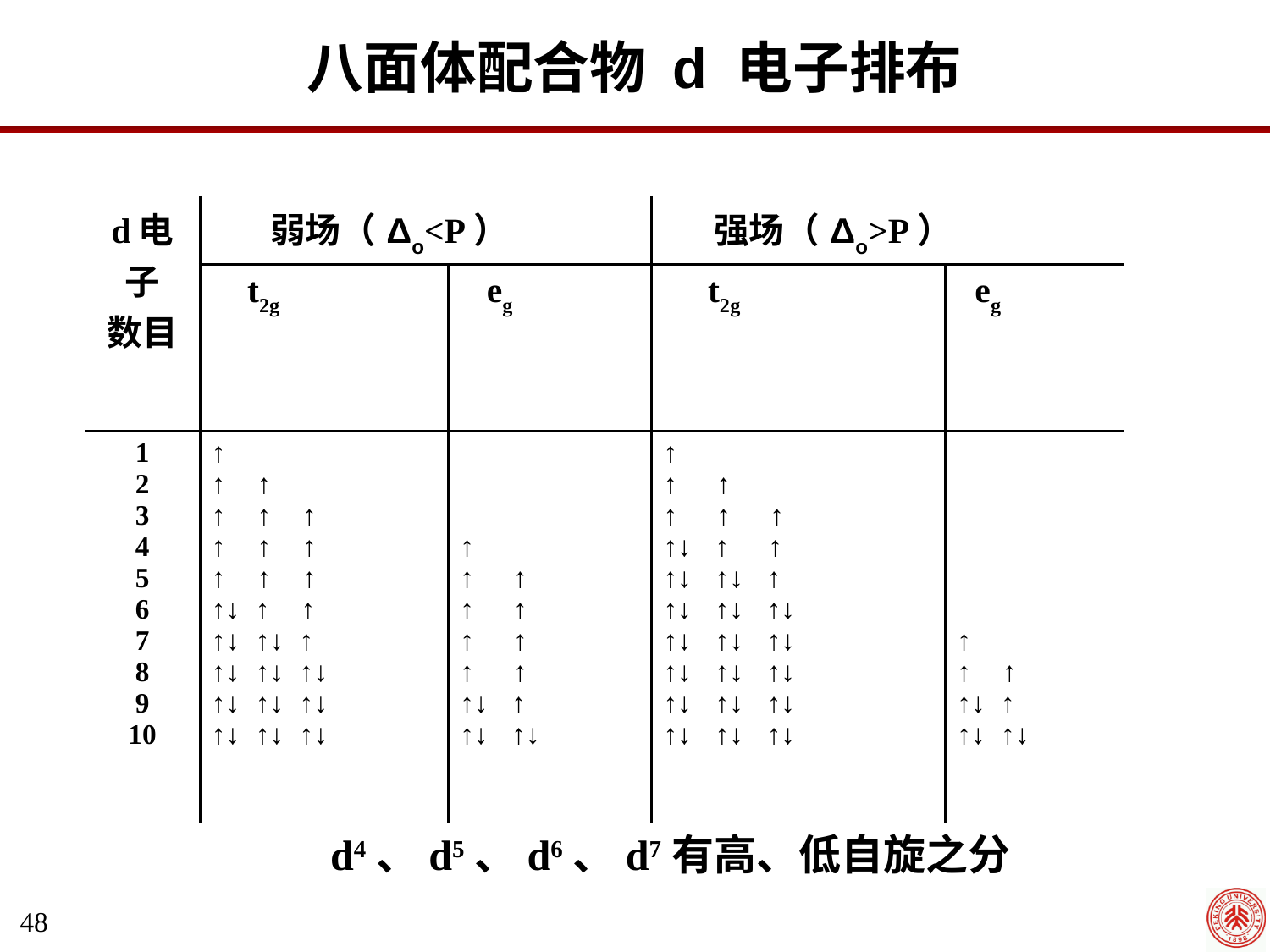

八面体配合物 d 电子排布

| d电子 数目 | 弱场（Δo<P） |  | 强场（Δo>P） |  |
| --- | --- | --- | --- | --- |
|  | t2g | eg | t2g | eg |
| 1 2 3 4 5 6 7 8 9 10 | ↑ ↑ ↑ ↑ ↑ ↑ ↑ ↑ ↑ ↑ ↑ ↑ ↑↓ ↑ ↑ ↑↓ ↑↓ ↑ ↑↓ ↑↓ ↑↓ ↑↓ ↑↓ ↑↓ ↑↓ ↑↓ ↑↓ | ↑ ↑ ↑ ↑ ↑ ↑ ↑ ↑ ↑ ↑↓ ↑ ↑↓ ↑↓ | ↑ ↑ ↑ ↑ ↑ ↑ ↑↓ ↑ ↑ ↑↓ ↑↓ ↑ ↑↓ ↑↓ ↑↓ ↑↓ ↑↓ ↑↓ ↑↓ ↑↓ ↑↓ ↑↓ ↑↓ ↑↓ ↑↓ ↑↓ ↑↓ | ↑ ↑ ↑ ↑↓ ↑ ↑↓ ↑↓ |
d4、d5、d6、d7有高、低自旋之分